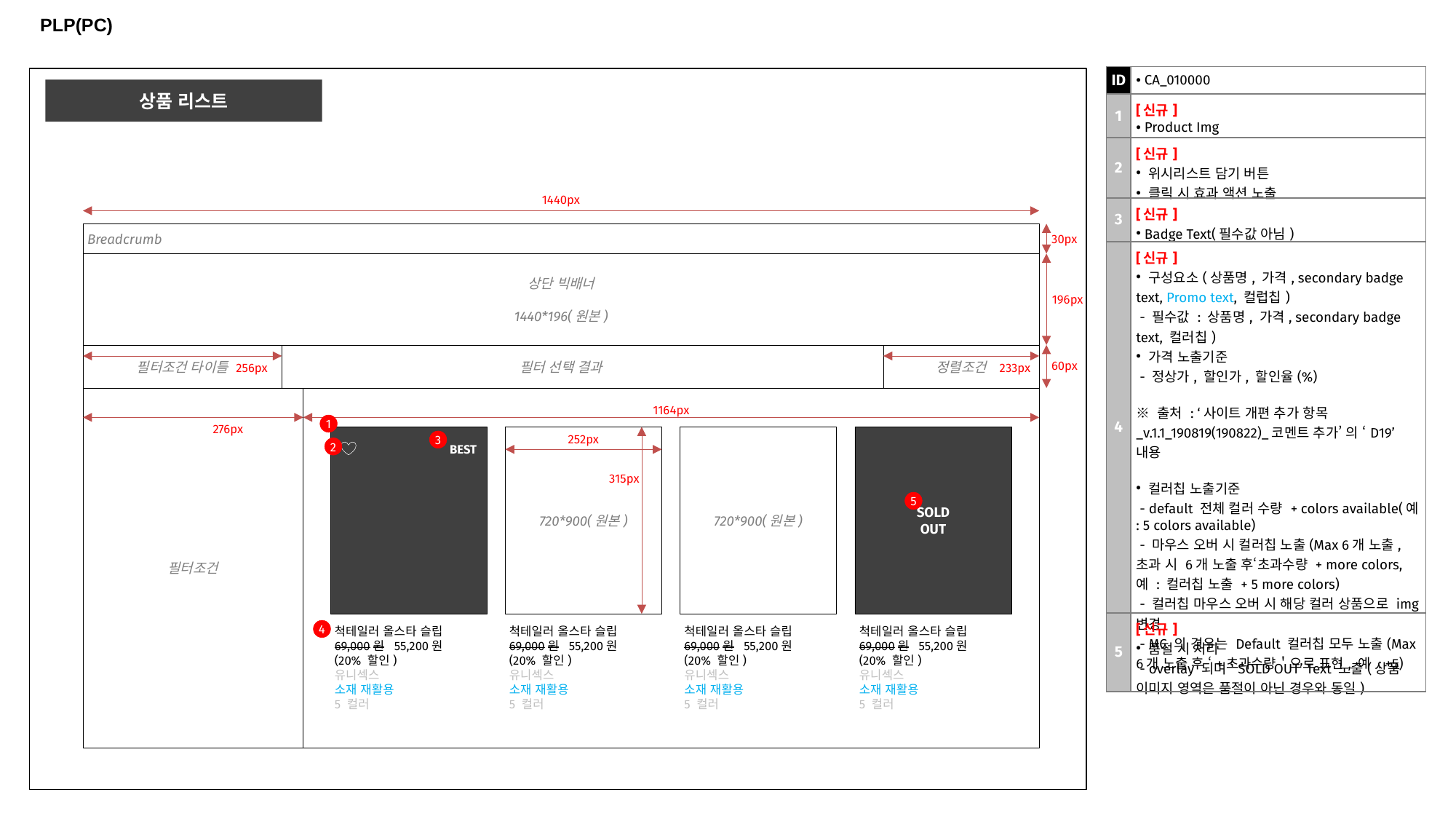

# PLP(PC)
| ID | CA\_010000 |
| --- | --- |
| 1 | [신규] Product Img |
| 2 | [신규] 위시리스트 담기 버튼 클릭 시 효과 액션 노출 |
| 3 | [신규] Badge Text(필수값 아님) |
| 4 | [신규] 구성요소(상품명, 가격, secondary badge text, Promo text, 컬럽칩) - 필수값 : 상품명, 가격, secondary badge text, 컬러칩) 가격 노출기준 - 정상가, 할인가, 할인율(%) ※ 출처 : ‘사이트 개편 추가 항목\_v.1.1\_190819(190822)\_코멘트 추가’ 의 ‘D19’ 내용 컬러칩 노출기준 - default 전체 컬러 수량 + colors available(예 : 5 colors available) - 마우스 오버 시 컬러칩 노출(Max 6개 노출, 초과 시 6개 노출 후‘초과수량 + more colors, 예 : 컬러칩 노출 + 5 more colors) - 컬러칩 마우스 오버 시 해당 컬러 상품으로 img 변경 - MC 의 경우는 Default 컬러칩 모두 노출(Max 6개 노출 후 ‘+초과수량＇으로 표현, 예 : +5) |
| 5 | [신규] 품절 시 처리 - overlay 되며 ‘SOLD OUT’ Text 노출(상품 이미지 영역은 품절이 아닌 경우와 동일) |

상품 리스트
1440px
Breadcrumb
30px
상단 빅배너

1440*196(원본)
196px
필터 선택 결과
필터조건 타이틀
정렬조건
60px
256px
233px
필터조건

1164px
1
276px

720*900(원본)
252px
720*900(원본)
SOLD
OUT
3
2
BEST

315px
5
척테일러 올스타 슬립
69,000원  55,200원
(20% 할인)
유니섹스
소재 재활용
5 컬러
척테일러 올스타 슬립
69,000원  55,200원
(20% 할인)
유니섹스
소재 재활용
5 컬러
척테일러 올스타 슬립
69,000원  55,200원
(20% 할인)
유니섹스
소재 재활용
5 컬러
척테일러 올스타 슬립
69,000원  55,200원
(20% 할인)
유니섹스
소재 재활용
5 컬러
4